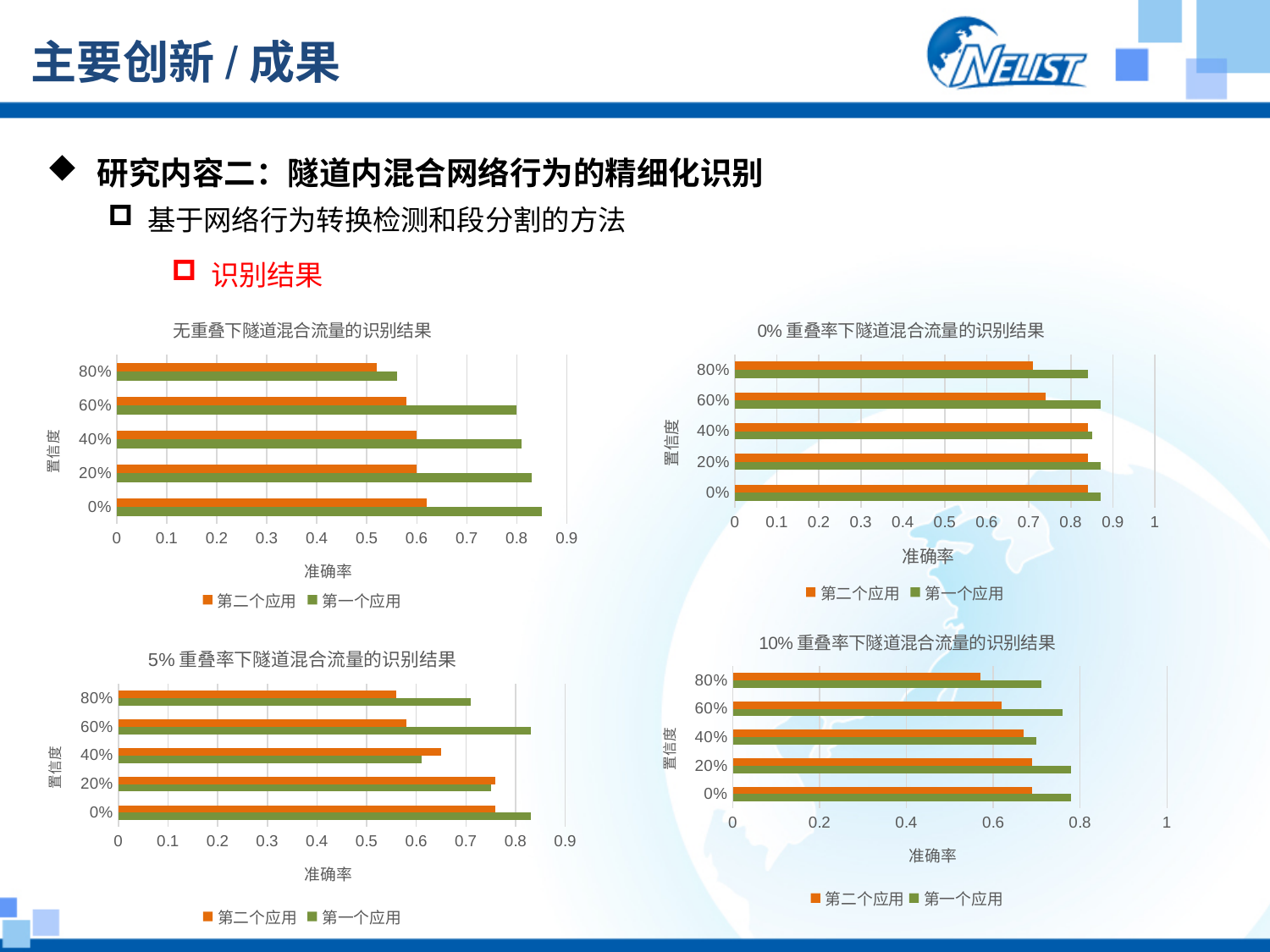

# 主要创新/成果
 研究内容二：隧道内混合网络行为的精细化识别
基于网络行为转换检测和段分割的方法
识别结果

### Chart: 无重叠下隧道混合流量的识别结果

| Category | 第一个应用 | 第二个应用 |
|---|---|---|
| 0 | 0.85 | 0.62 |
| 0.2 | 0.83 | 0.6 |
| 0.4 | 0.81 | 0.6 |
| 0.6 | 0.8 | 0.58 |
| 0.8 | 0.56 | 0.52 |

### Chart: 0%重叠率下隧道混合流量的识别结果

| Category | 第一个应用 | 第二个应用 |
|---|---|---|
| 0 | 0.87 | 0.84 |
| 0.2 | 0.87 | 0.84 |
| 0.4 | 0.85 | 0.84 |
| 0.6 | 0.87 | 0.74 |
| 0.8 | 0.84 | 0.71 |

### Chart: 10%重叠率下隧道混合流量的识别结果

| Category | 第一个应用 | 第二个应用 |
|---|---|---|
| 0 | 0.78 | 0.69 |
| 0.2 | 0.78 | 0.69 |
| 0.4 | 0.7 | 0.67 |
| 0.6 | 0.76 | 0.62 |
| 0.8 | 0.71 | 0.57 |

### Chart: 5%重叠率下隧道混合流量的识别结果

| Category | 第一个应用 | 第二个应用 |
|---|---|---|
| 0 | 0.83 | 0.76 |
| 0.2 | 0.75 | 0.76 |
| 0.4 | 0.61 | 0.65 |
| 0.6 | 0.83 | 0.58 |
| 0.8 | 0.71 | 0.56 |
25